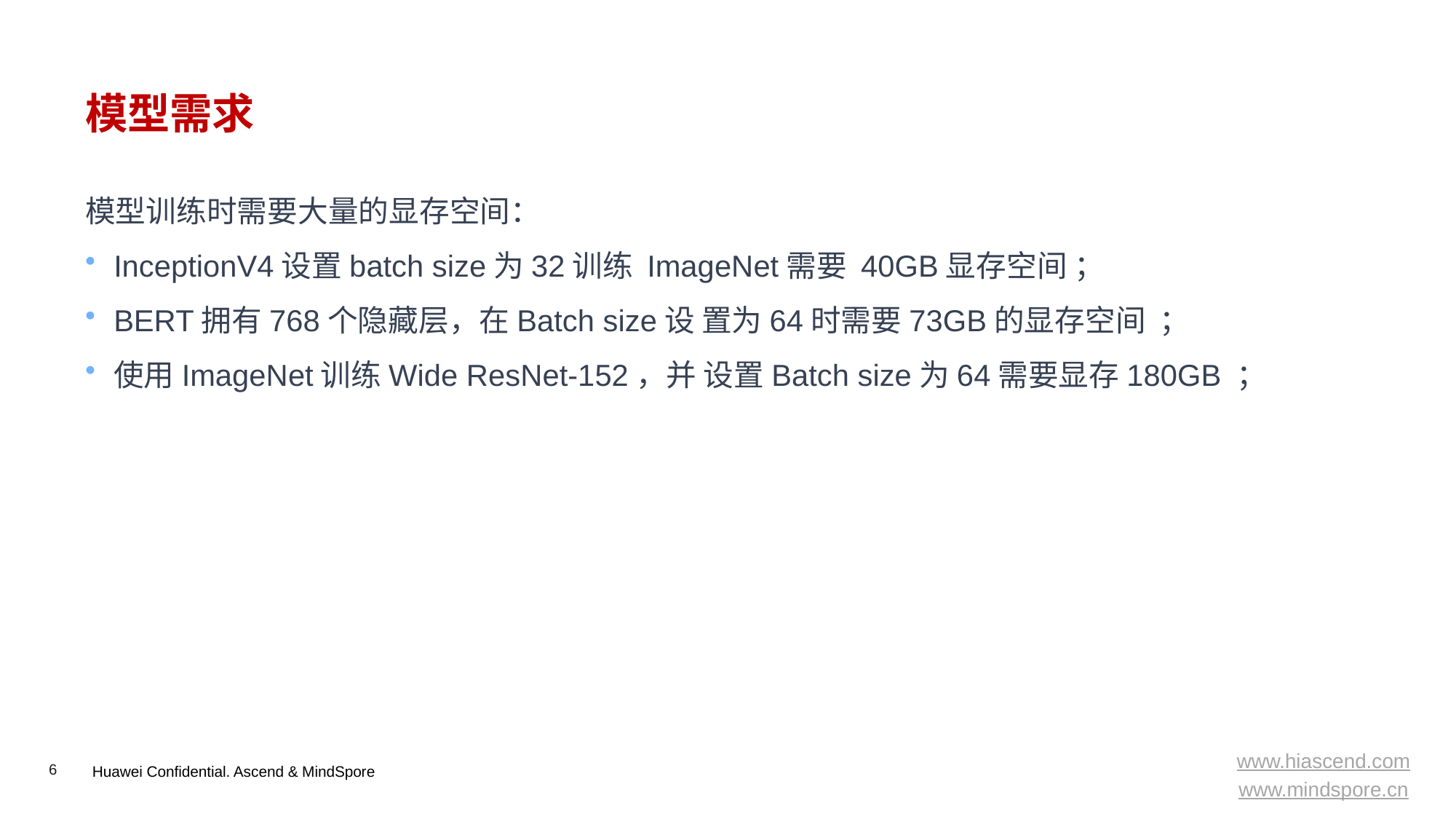

# 模型需求
模型训练时需要大量的显存空间：
InceptionV4设置batch size为32训练 ImageNet需要 40GB显存空间 ；
BERT拥有768个隐藏层，在Batch size设 置为64时需要73GB的显存空间  ；
使用ImageNet训练Wide ResNet-152，并 设置Batch size为64需要显存180GB ；